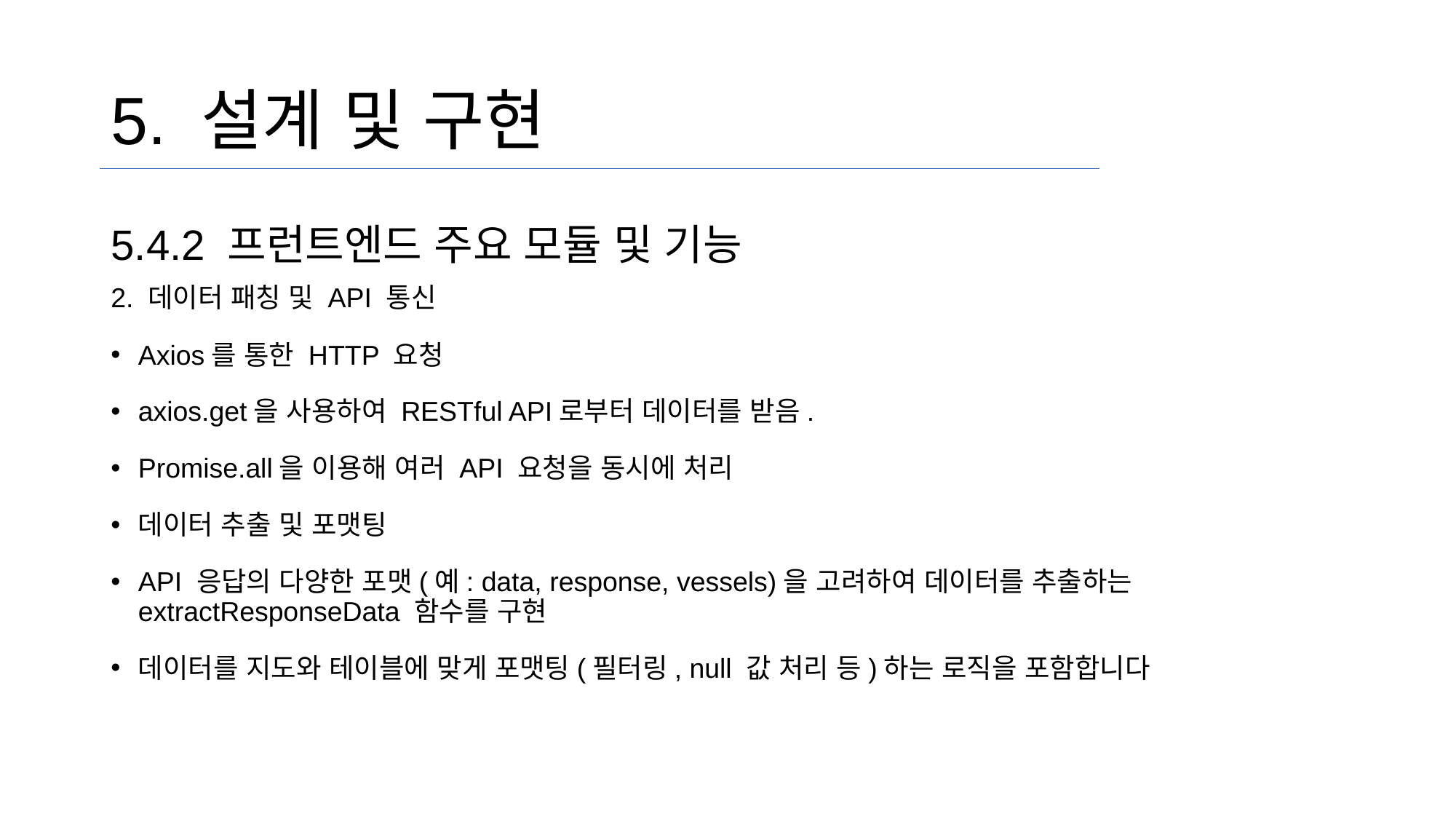

# 5. 설계 및 구현
5.4.2 프런트엔드 주요 모듈 및 기능
2. 데이터 패칭 및 API 통신
Axios를 통한 HTTP 요청
axios.get을 사용하여 RESTful API로부터 데이터를 받음.
Promise.all을 이용해 여러 API 요청을 동시에 처리
데이터 추출 및 포맷팅
API 응답의 다양한 포맷(예: data, response, vessels)을 고려하여 데이터를 추출하는 extractResponseData 함수를 구현
데이터를 지도와 테이블에 맞게 포맷팅(필터링, null 값 처리 등)하는 로직을 포함합니다